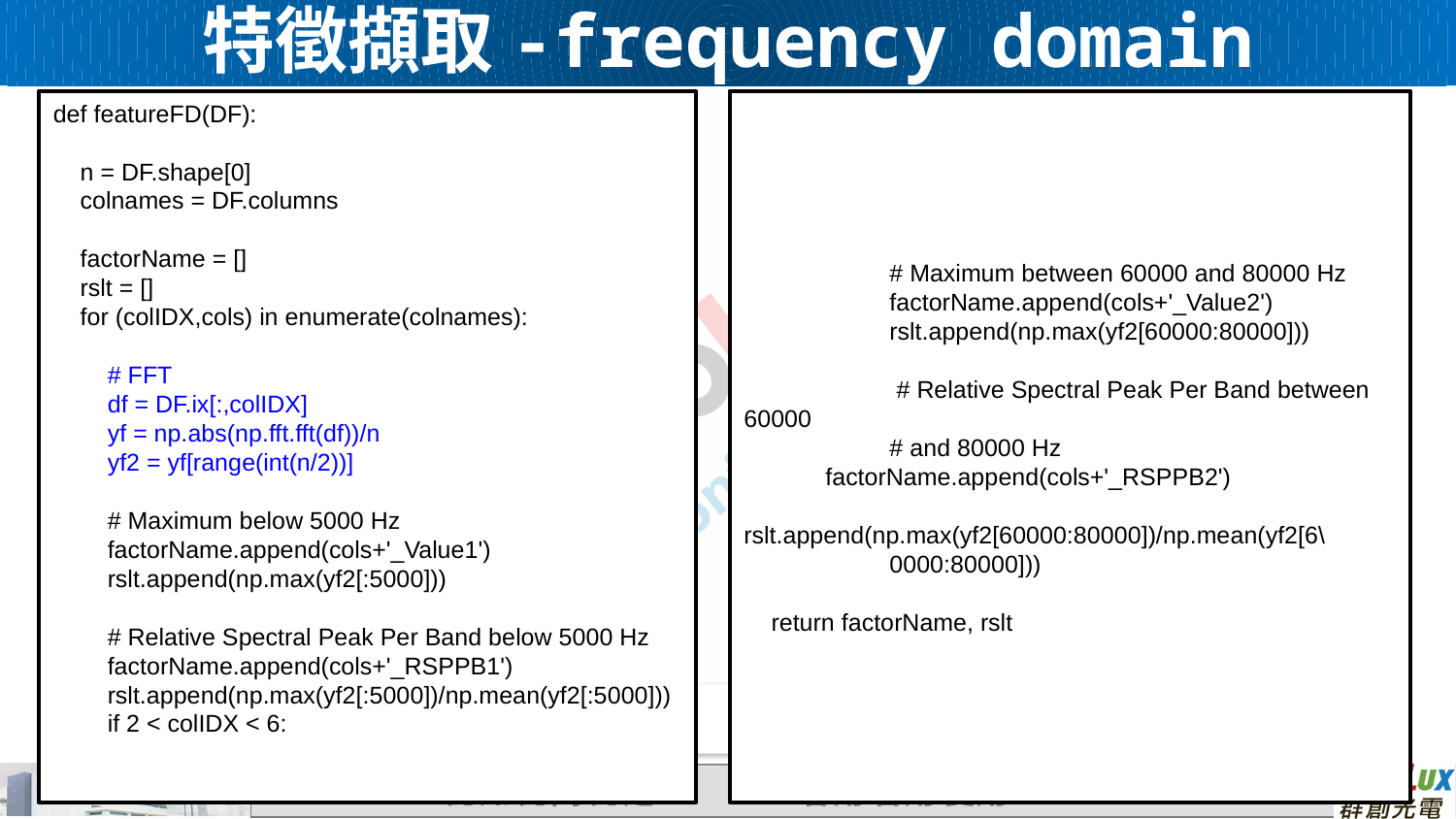

特徵擷取-frequency domain
def featureFD(DF):

    n = DF.shape[0]
    colnames = DF.columns

    factorName = []
    rslt = []
    for (colIDX,cols) in enumerate(colnames):

        # FFT
        df = DF.ix[:,colIDX]
        yf = np.abs(np.fft.fft(df))/n
        yf2 = yf[range(int(n/2))]

        # Maximum below 5000 Hz
        factorName.append(cols+'_Value1')
        rslt.append(np.max(yf2[:5000]))

        # Relative Spectral Peak Per Band below 5000 Hz
        factorName.append(cols+'_RSPPB1')
        rslt.append(np.max(yf2[:5000])/np.mean(yf2[:5000]))
        if 2 < colIDX < 6:

	# Maximum between 60000 and 80000 Hz
        	factorName.append(cols+'_Value2')
        	rslt.append(np.max(yf2[60000:80000]))

	 # Relative Spectral Peak Per Band between 60000
	# and 80000 Hz
            factorName.append(cols+'_RSPPB2')
            	rslt.append(np.max(yf2[60000:80000])/np.mean(yf2[6\
	0000:80000]))

    return factorName, rslt
9